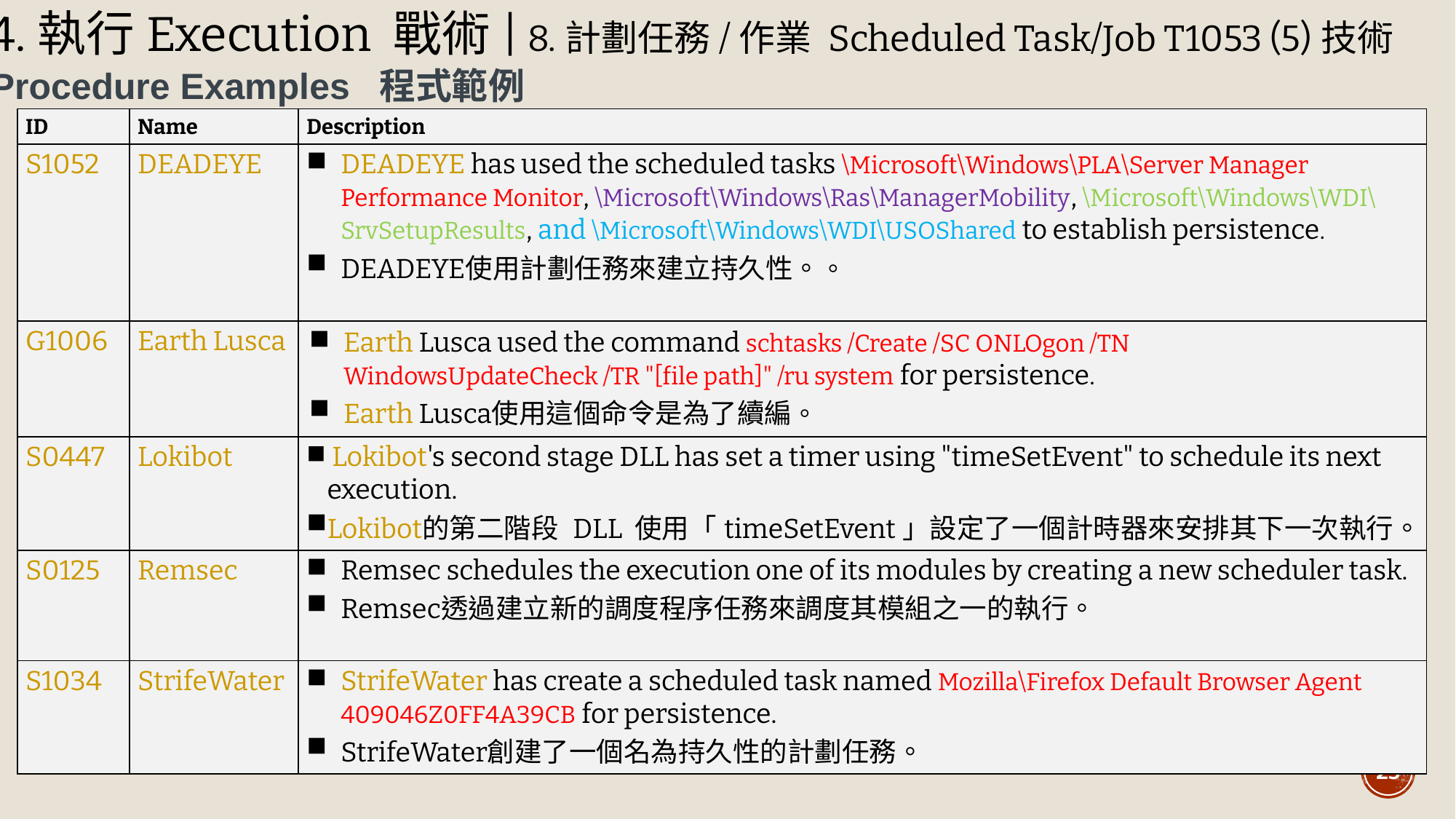

4.執行Execution 戰術| 8.計劃任務/作業 Scheduled Task/Job T1053 (5)技術
Procedure Examples  程式範例
| ID | Name | Description |
| --- | --- | --- |
| S1052 | DEADEYE | DEADEYE has used the scheduled tasks \Microsoft\Windows\PLA\Server Manager Performance Monitor, \Microsoft\Windows\Ras\ManagerMobility, \Microsoft\Windows\WDI\SrvSetupResults, and \Microsoft\Windows\WDI\USOShared to establish persistence. DEADEYE使用計劃任務來建立持久性。。 |
| G1006 | Earth Lusca | Earth Lusca used the command schtasks /Create /SC ONLOgon /TN WindowsUpdateCheck /TR "[file path]" /ru system for persistence. Earth Lusca使用這個命令是為了續編。 |
| S0447 | Lokibot | Lokibot's second stage DLL has set a timer using "timeSetEvent" to schedule its next execution. Lokibot的第二階段 DLL 使用「timeSetEvent」設定了一個計時器來安排其下一次執行。 |
| S0125 | Remsec | Remsec schedules the execution one of its modules by creating a new scheduler task. Remsec透過建立新的調度程序任務來調度其模組之一的執行。 |
| S1034 | StrifeWater | StrifeWater has create a scheduled task named Mozilla\Firefox Default Browser Agent 409046Z0FF4A39CB for persistence. StrifeWater創建了一個名為持久性的計劃任務。 |
23